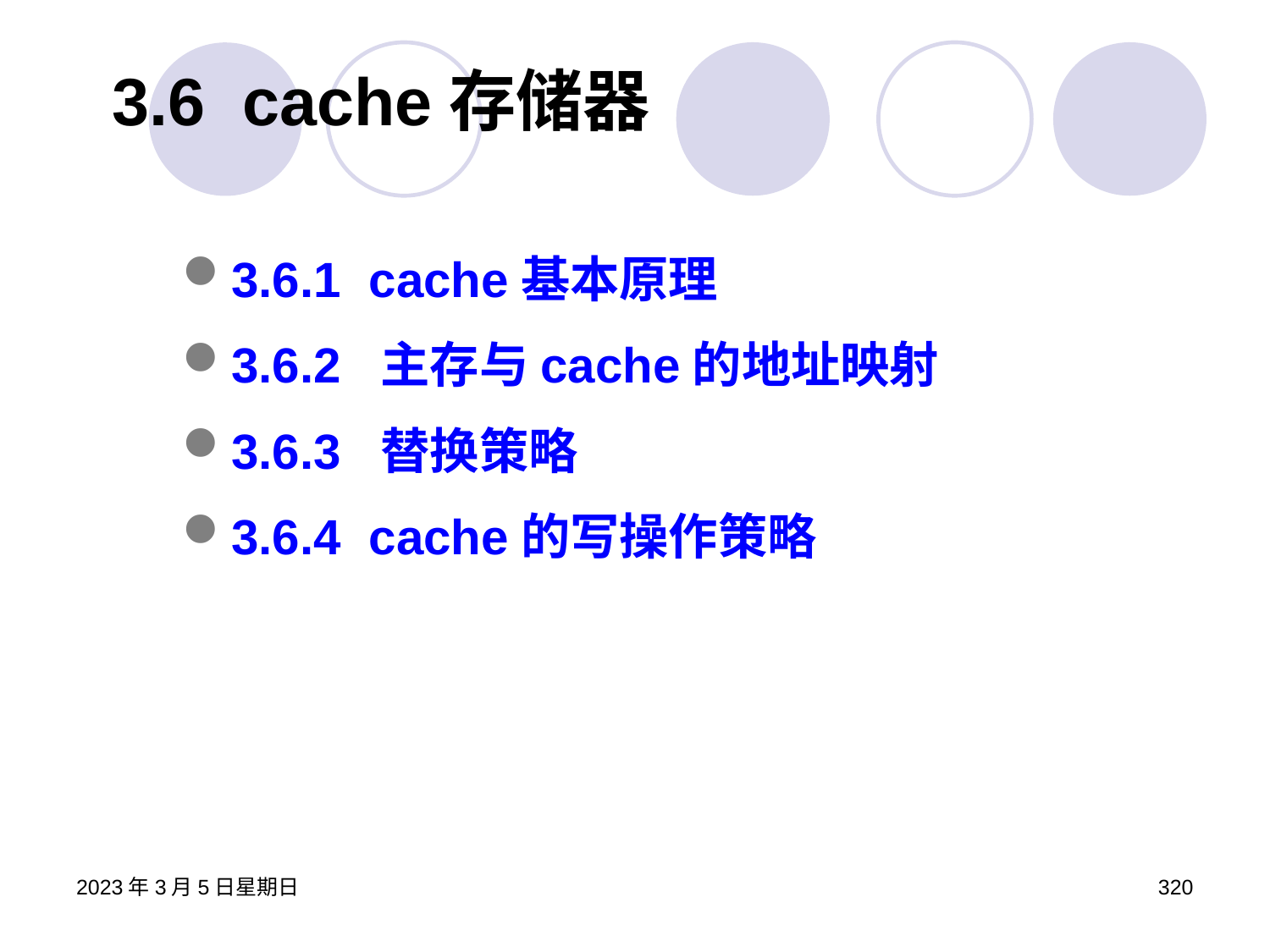

# 3.6  cache存储器
3.6.1  cache基本原理
3.6.2  主存与cache的地址映射
3.6.3  替换策略
3.6.4  cache的写操作策略
2023年3月5日星期日
320